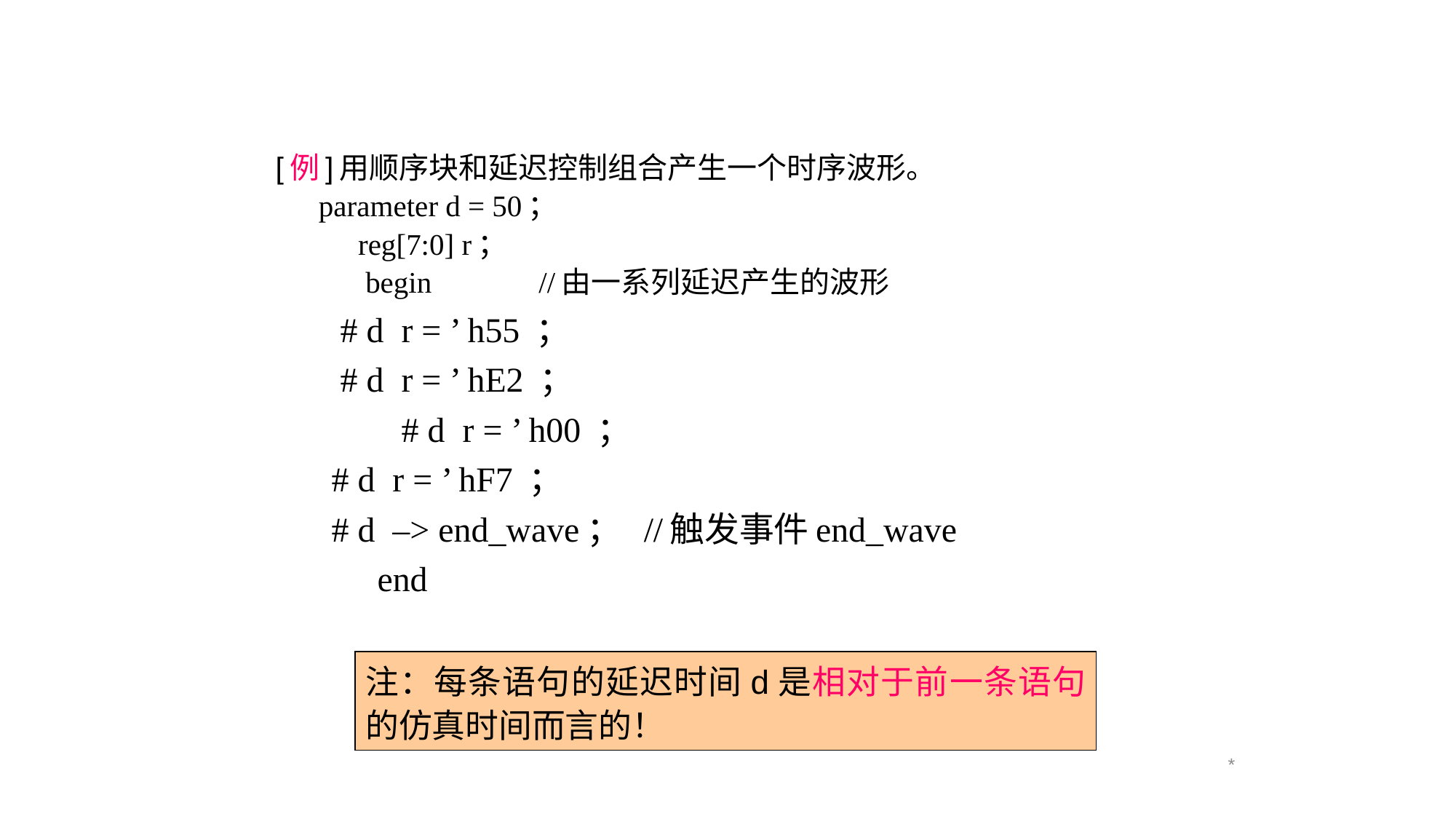

[例]用顺序块和延迟控制组合产生一个时序波形。
      parameter d = 50；
            reg[7:0] r；
             begin  		         //由一系列延迟产生的波形
		           # d  r = ’ h55 ；
		           # d  r = ’ hE2 ；
	                  # d  r = ’ h00 ；
		          # d  r = ’ hF7 ；
		          # d  –> end_wave；  //触发事件end_wave
                  end
注：每条语句的延迟时间d是相对于前一条语句的仿真时间而言的！
*